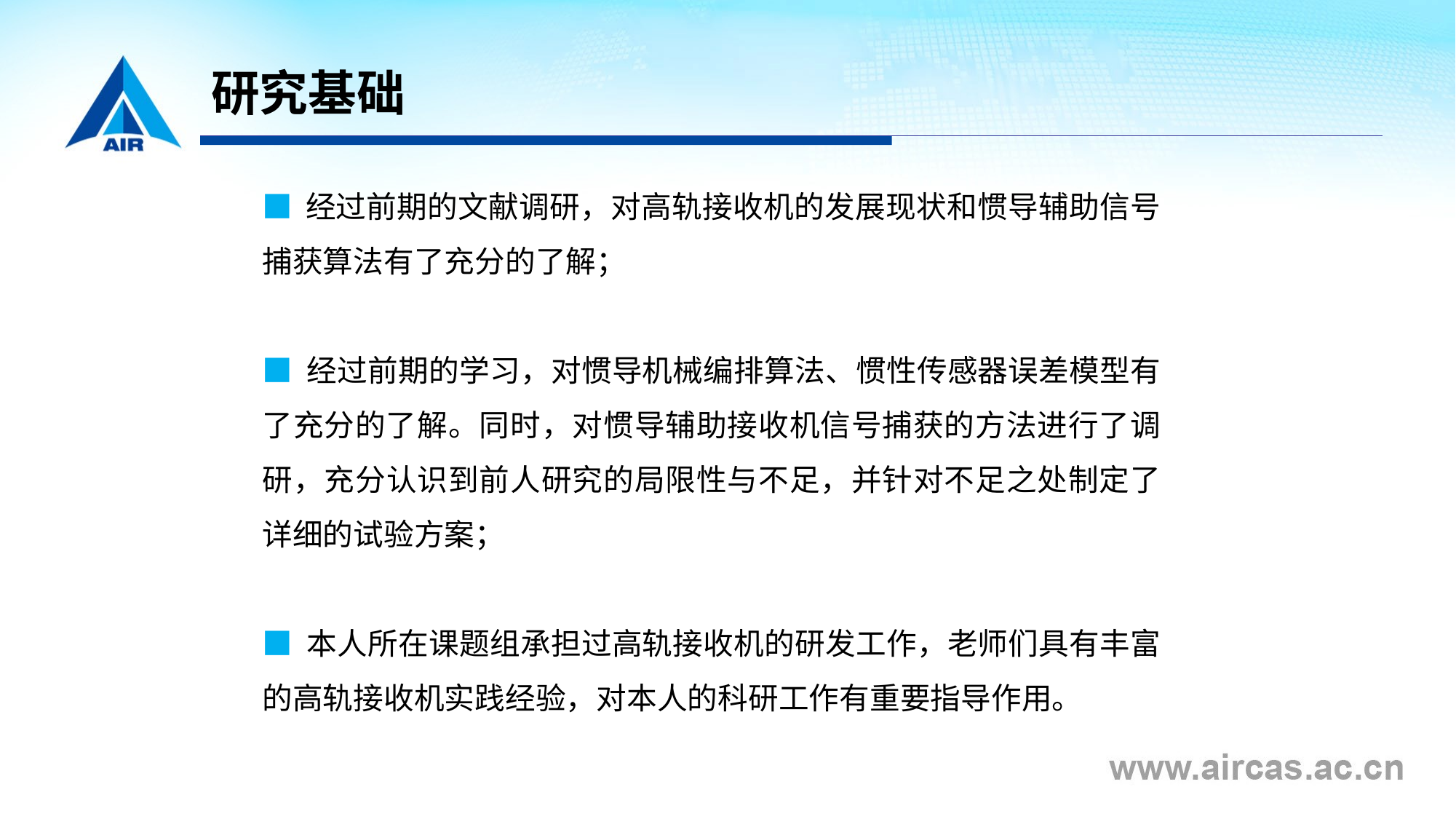

# 研究基础
■ 经过前期的文献调研，对高轨接收机的发展现状和惯导辅助信号捕获算法有了充分的了解；

■ 经过前期的学习，对惯导机械编排算法、惯性传感器误差模型有了充分的了解。同时，对惯导辅助接收机信号捕获的方法进行了调研，充分认识到前人研究的局限性与不足，并针对不足之处制定了详细的试验方案；

■ 本人所在课题组承担过高轨接收机的研发工作，老师们具有丰富的高轨接收机实践经验，对本人的科研工作有重要指导作用。